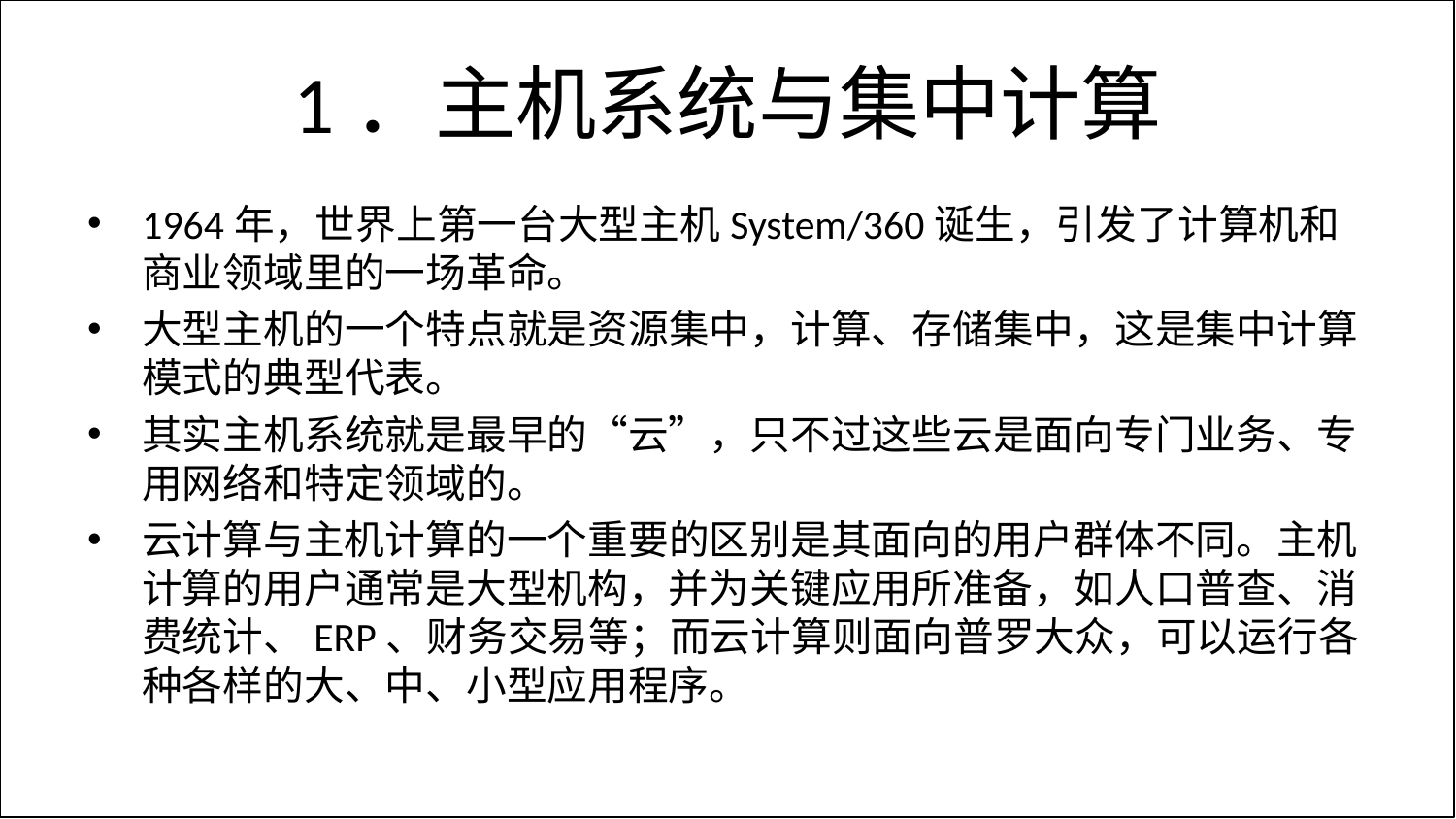

# 1．主机系统与集中计算
1964年，世界上第一台大型主机System/360诞生，引发了计算机和商业领域里的一场革命。
大型主机的一个特点就是资源集中，计算、存储集中，这是集中计算模式的典型代表。
其实主机系统就是最早的“云”，只不过这些云是面向专门业务、专用网络和特定领域的。
云计算与主机计算的一个重要的区别是其面向的用户群体不同。主机计算的用户通常是大型机构，并为关键应用所准备，如人口普查、消费统计、ERP、财务交易等；而云计算则面向普罗大众，可以运行各种各样的大、中、小型应用程序。